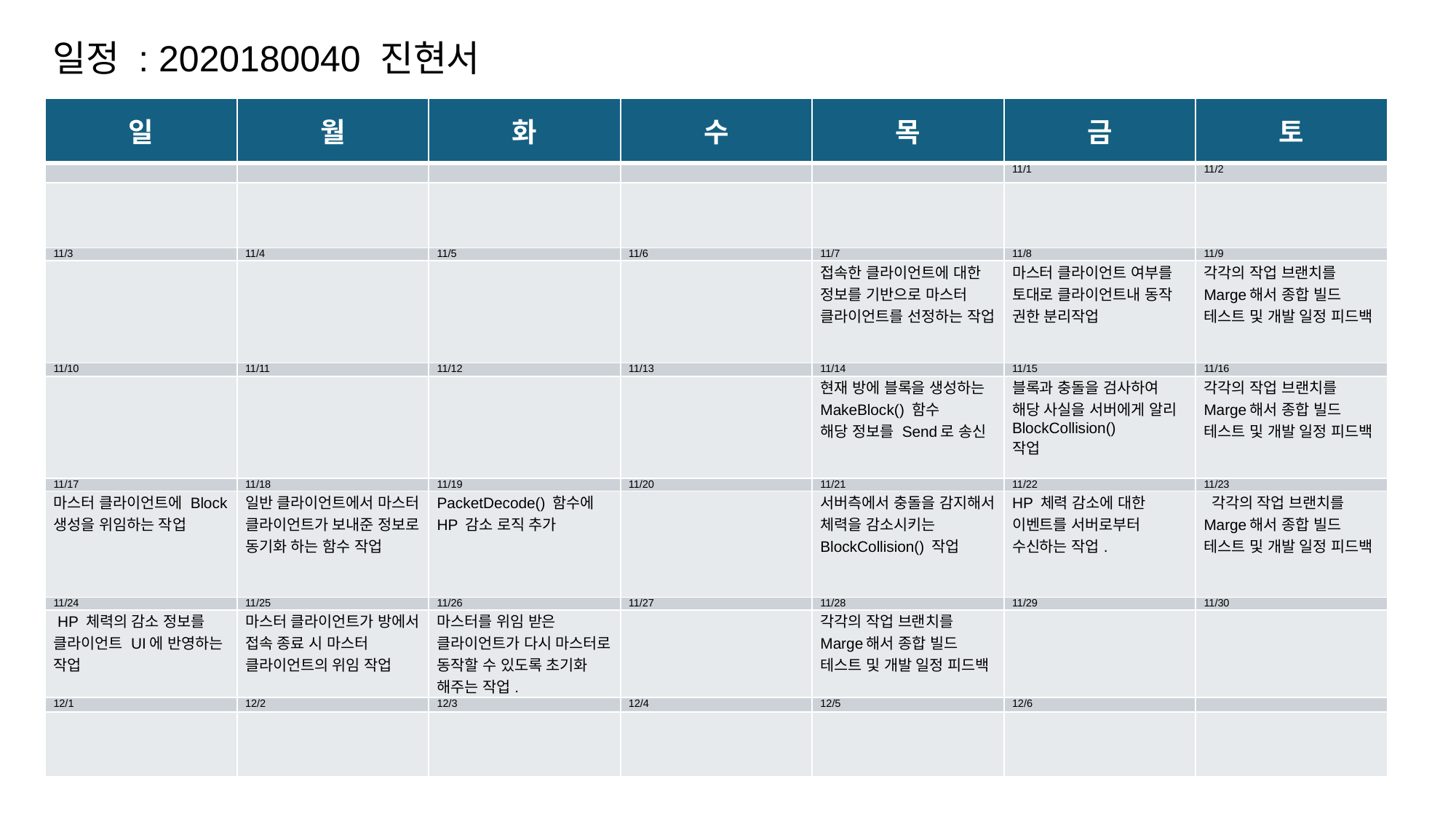

일정 : 2020180040 진현서
| 일 | 월 | 화 | 수 | 목 | 금 | 토 |
| --- | --- | --- | --- | --- | --- | --- |
|  |  |  |  |  | 11/1 | 11/2 |
|  |  |  |  |  |  |  |
| 11/3 | 11/4 | 11/5 | 11/6 | 11/7 | 11/8 | 11/9 |
|  |  |  |  | 접속한 클라이언트에 대한 정보를 기반으로 마스터 클라이언트를 선정하는 작업 | 마스터 클라이언트 여부를 토대로 클라이언트내 동작 권한 분리작업 | 각각의 작업 브랜치를 Marge해서 종합 빌드 테스트 및 개발 일정 피드백 |
| 11/10 | 11/11 | 11/12 | 11/13 | 11/14 | 11/15 | 11/16 |
|  |  |  |  | 현재 방에 블록을 생성하는 MakeBlock() 함수 해당 정보를 Send로 송신 | 블록과 충돌을 검사하여 해당 사실을 서버에게 알리 BlockCollision() 작업 | 각각의 작업 브랜치를 Marge해서 종합 빌드 테스트 및 개발 일정 피드백 |
| 11/17 | 11/18 | 11/19 | 11/20 | 11/21 | 11/22 | 11/23 |
| 마스터 클라이언트에 Block 생성을 위임하는 작업 | 일반 클라이언트에서 마스터 클라이언트가 보내준 정보로 동기화 하는 함수 작업 | PacketDecode() 함수에 HP 감소 로직 추가 |  | 서버측에서 충돌을 감지해서 체력을 감소시키는 BlockCollision() 작업 | HP 체력 감소에 대한 이벤트를 서버로부터 수신하는 작업. | 각각의 작업 브랜치를 Marge해서 종합 빌드 테스트 및 개발 일정 피드백 |
| 11/24 | 11/25 | 11/26 | 11/27 | 11/28 | 11/29 | 11/30 |
| HP 체력의 감소 정보를 클라이언트 UI에 반영하는 작업 | 마스터 클라이언트가 방에서 접속 종료 시 마스터 클라이언트의 위임 작업 | 마스터를 위임 받은 클라이언트가 다시 마스터로 동작할 수 있도록 초기화 해주는 작업. |  | 각각의 작업 브랜치를 Marge해서 종합 빌드 테스트 및 개발 일정 피드백 |  |  |
| 12/1 | 12/2 | 12/3 | 12/4 | 12/5 | 12/6 |  |
|  |  |  |  |  |  |  |